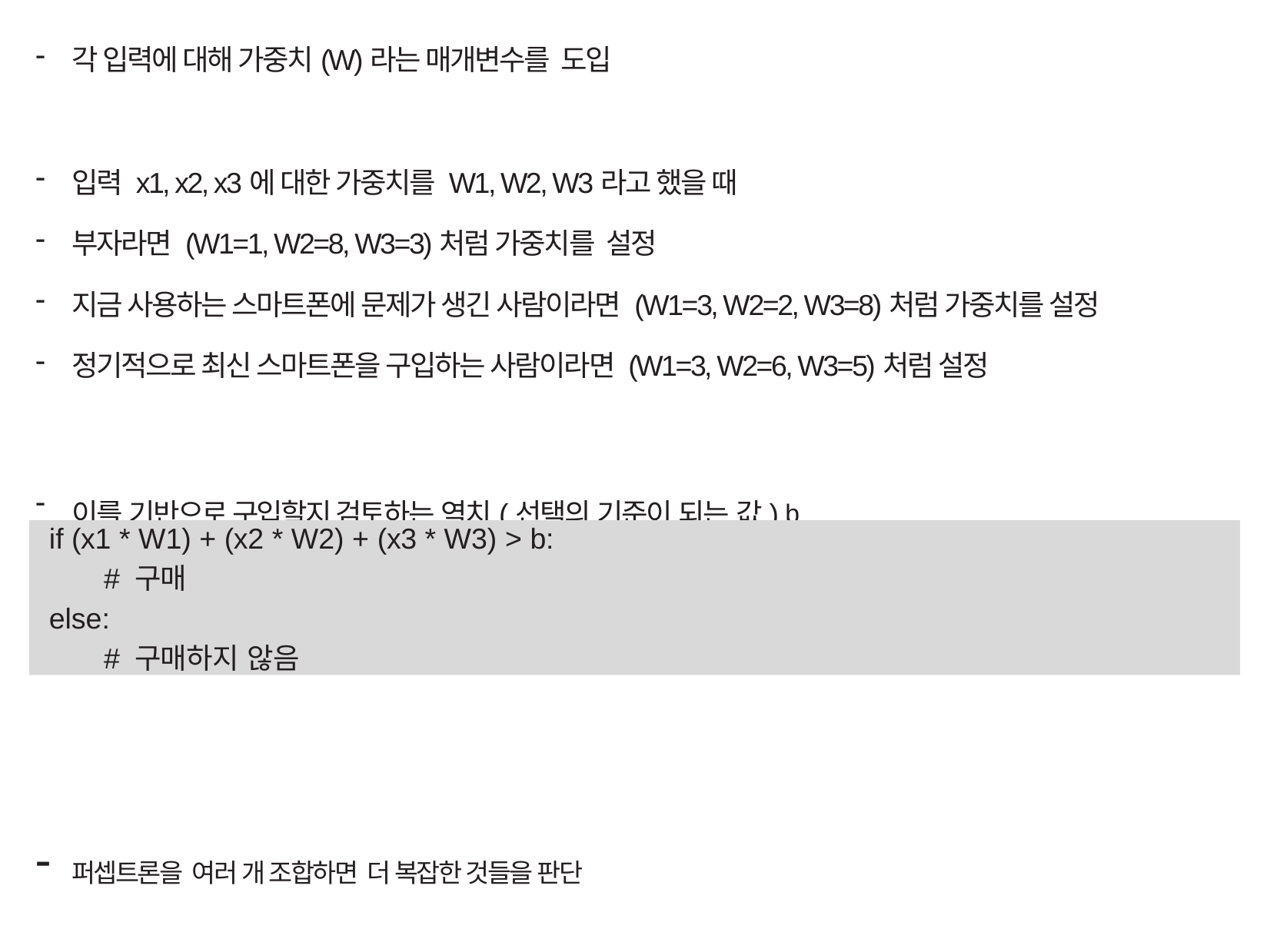

각 입력에 대해 가중치(W)라는 매개변수를  도입

입력 x1, x2, x3에 대한 가중치를 W1, W2, W3라고 했을 때
부자라면 (W1=1, W2=8, W3=3)처럼 가중치를  설정
지금 사용하는 스마트폰에 문제가 생긴 사람이라면 (W1=3, W2=2, W3=8)처럼 가중치를 설정
정기적으로 최신 스마트폰을 구입하는 사람이라면 (W1=3, W2=6, W3=5)처럼 설정

이를 기반으로 구입할지 검토하는 역치(선택의 기준이 되는 값) b

퍼셉트론을  여러 개 조합하면  더 복잡한 것들을 판단
if (x1 * W1) + (x2 * W2) + (x3 * W3) > b:
# 구매
else:
# 구매하지 않음